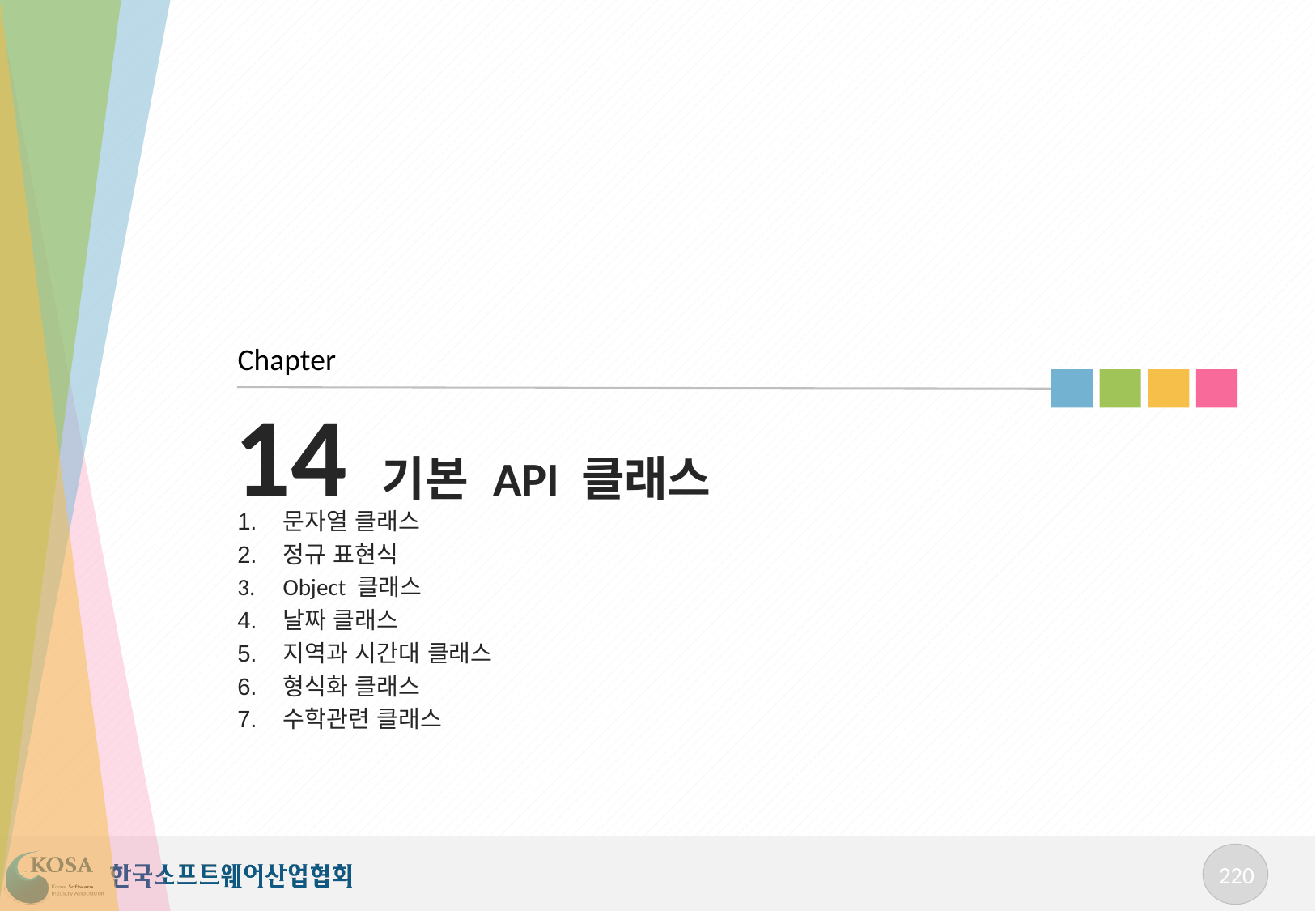

Chapter
# 14 기본 API 클래스
문자열 클래스
정규 표현식
Object 클래스
날짜 클래스
지역과 시간대 클래스
형식화 클래스
수학관련 클래스